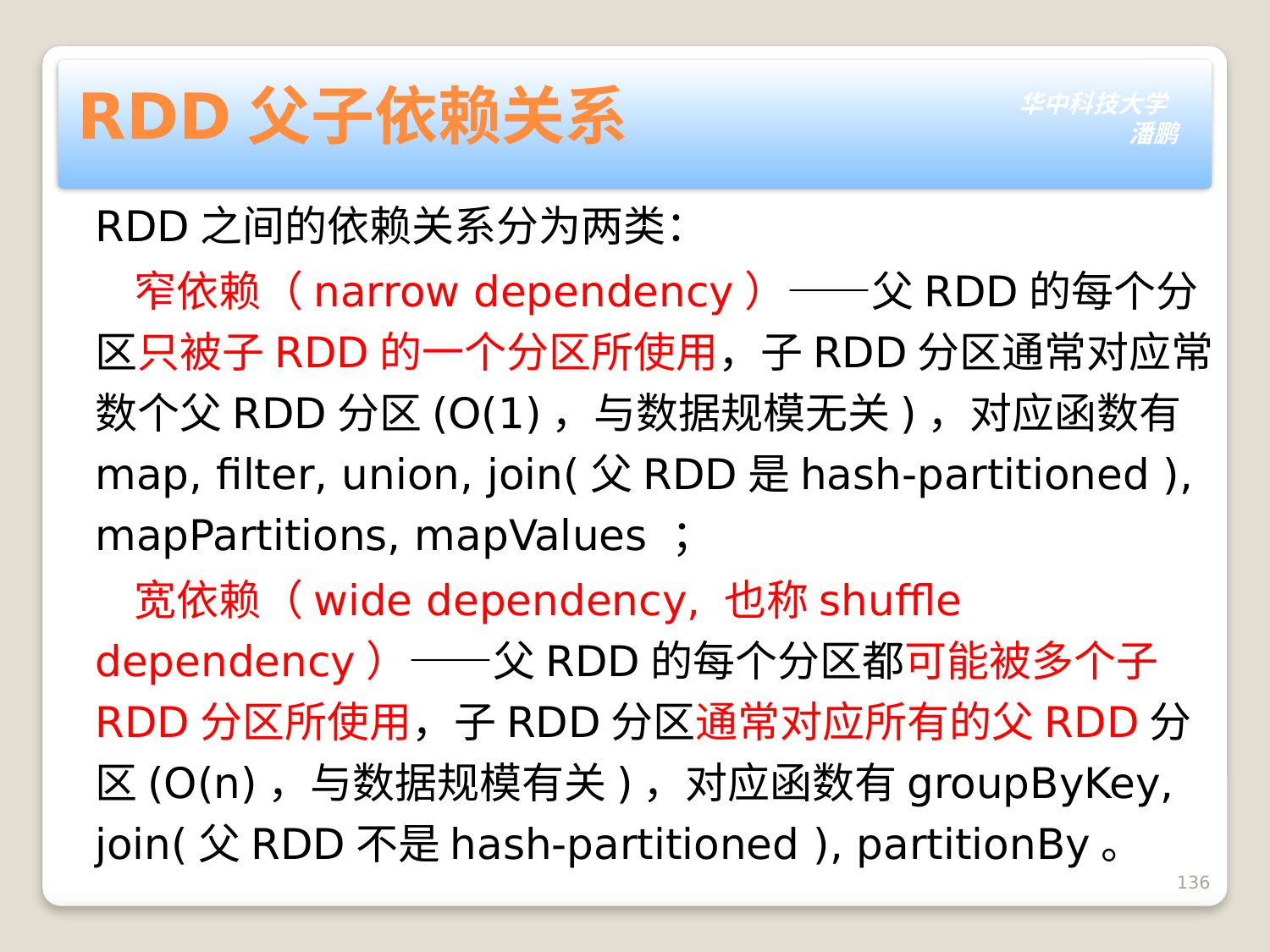

# RDD父子依赖关系
RDD之间的依赖关系分为两类：
   窄依赖（narrow dependency）——父RDD的每个分区只被子RDD的一个分区所使用，子RDD分区通常对应常数个父RDD分区(O(1)，与数据规模无关)，对应函数有map, filter, union, join(父RDD是hash-partitioned ), mapPartitions, mapValues ；
   宽依赖（wide dependency, 也称shuffle dependency）——父RDD的每个分区都可能被多个子RDD分区所使用，子RDD分区通常对应所有的父RDD分区(O(n)，与数据规模有关)，对应函数有groupByKey, join(父RDD不是hash-partitioned ), partitionBy。
136